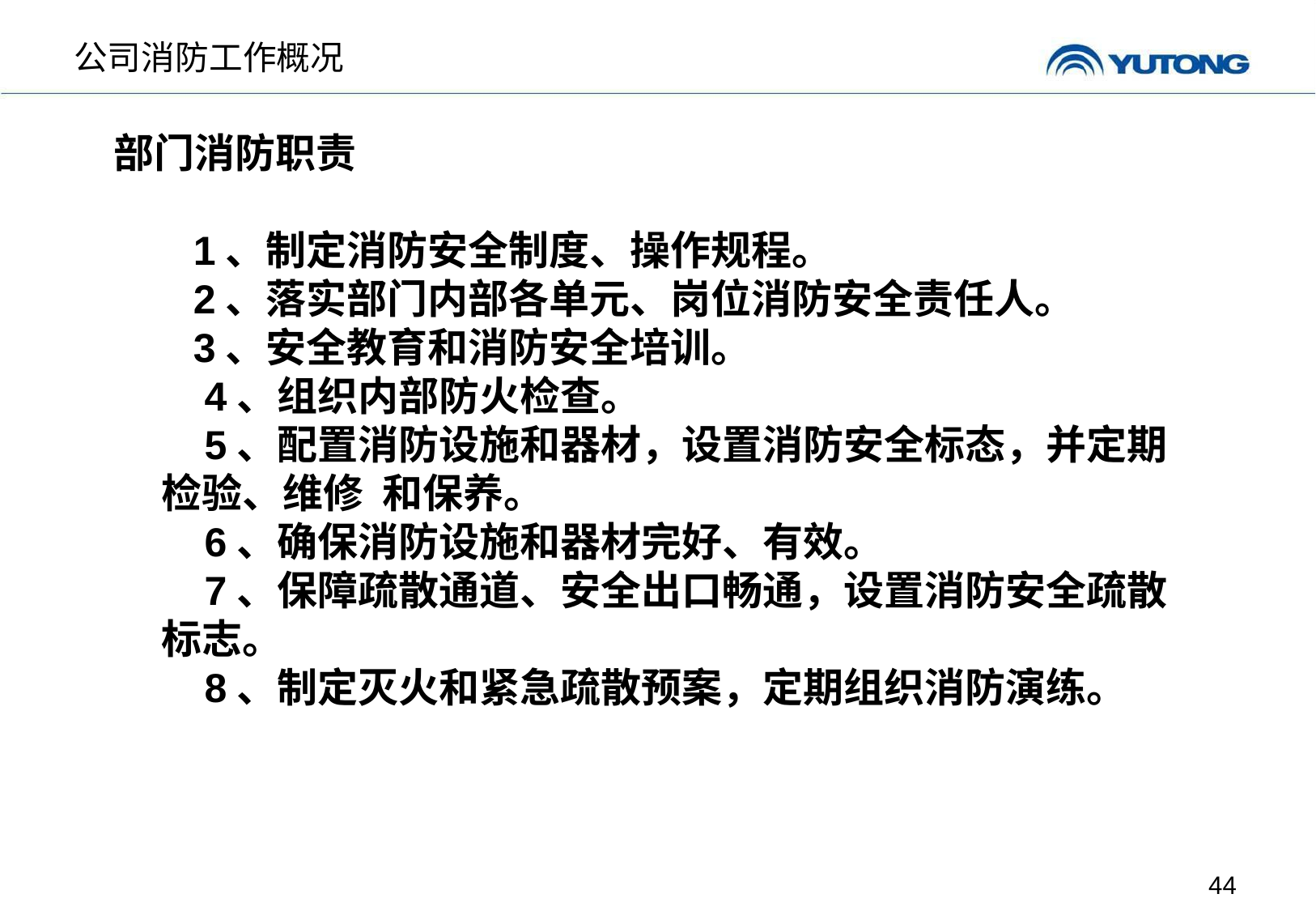

公司消防工作概况
部门消防职责

       1、制定消防安全制度、操作规程。
       2、落实部门内部各单元、岗位消防安全责任人。
       3、安全教育和消防安全培训。
        4、组织内部防火检查。
        5、配置消防设施和器材，设置消防安全标态，并定期 检验、维修  和保养。
        6、确保消防设施和器材完好、有效。
        7、保障疏散通道、安全出口畅通，设置消防安全疏散标志。
        8、制定灭火和紧急疏散预案，定期组织消防演练。
44